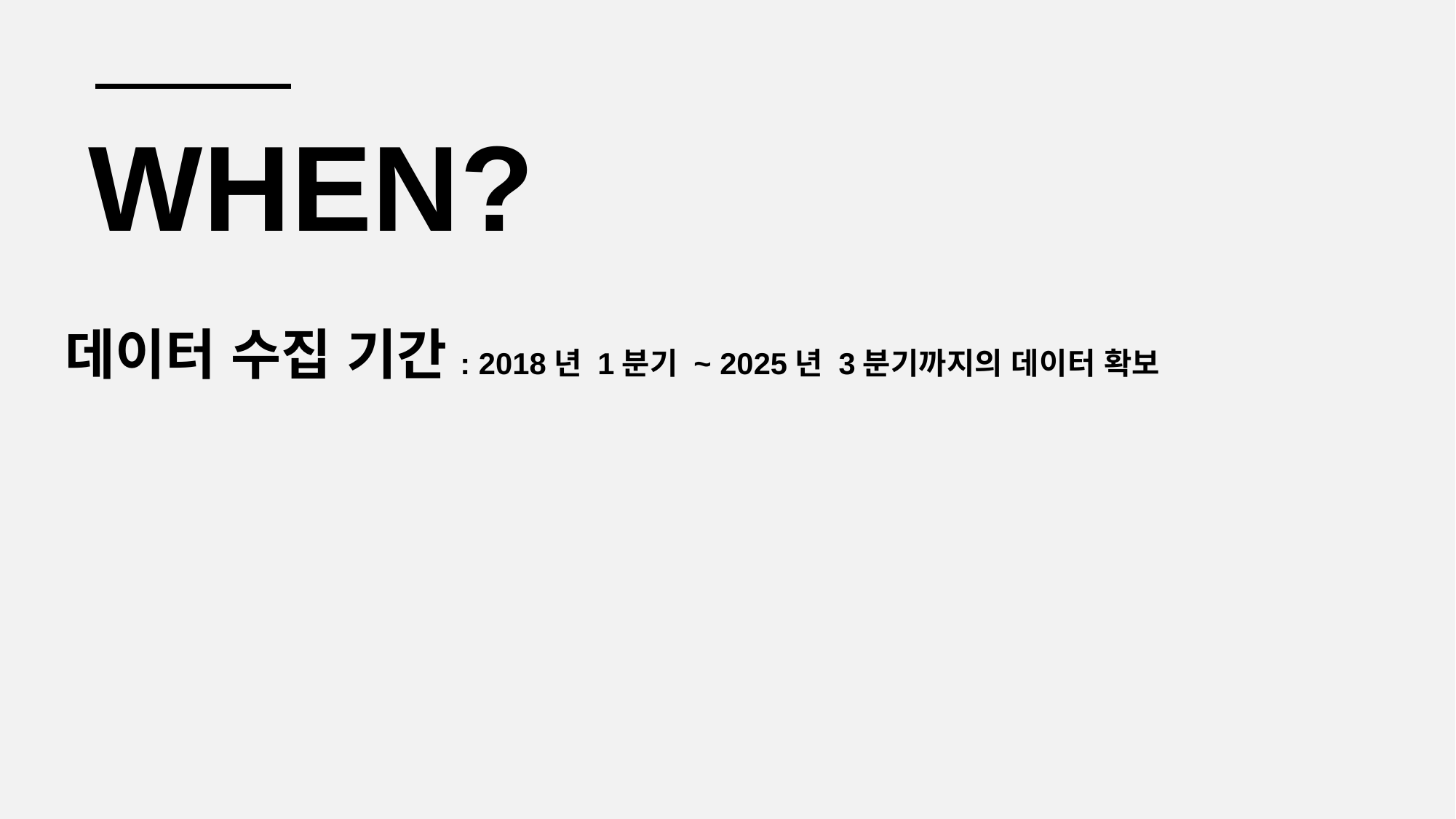

when?
데이터 수집 기간: 2018년 1분기 ~ 2025년 3분기까지의 데이터 확보